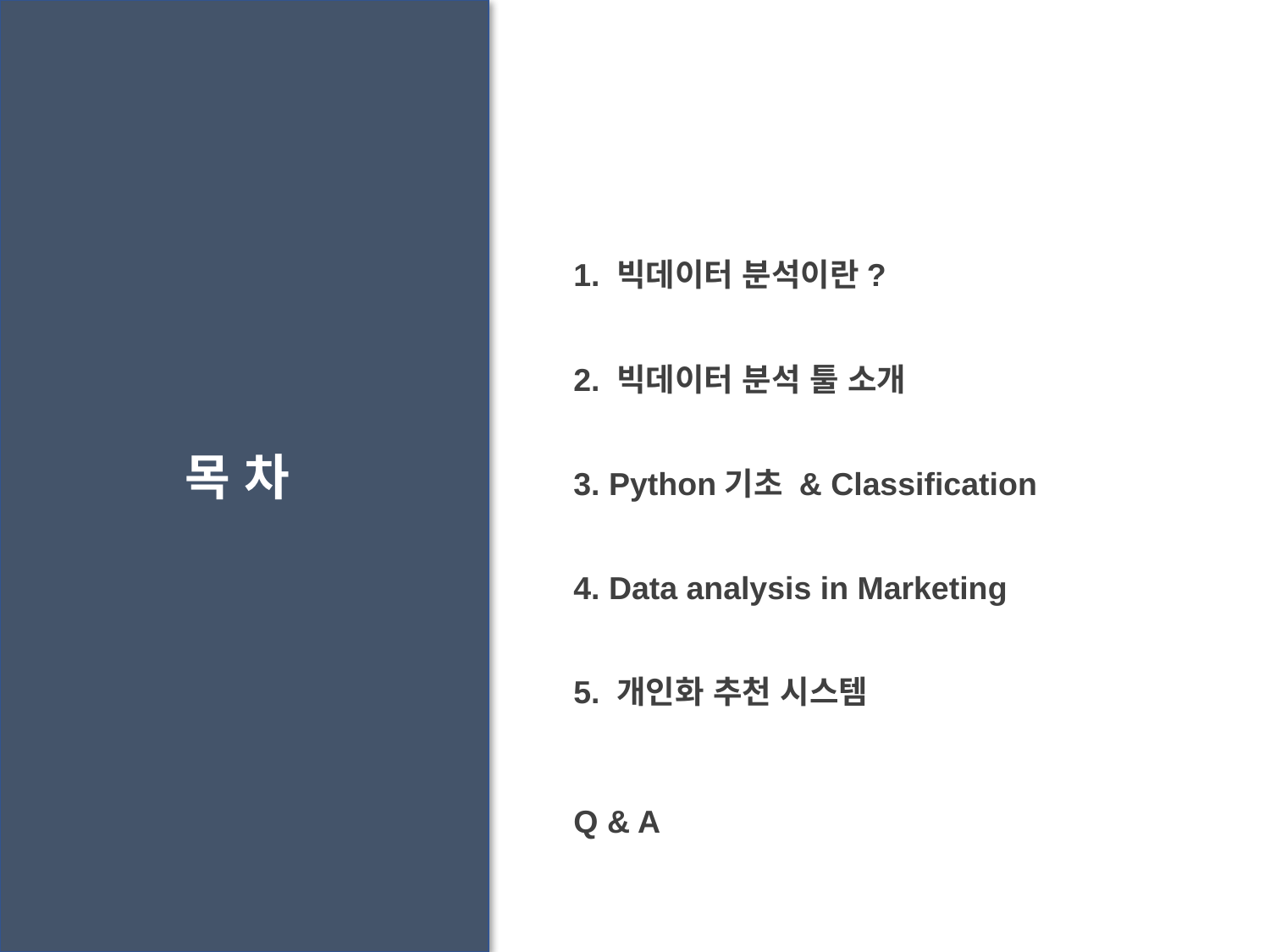

1. 빅데이터 분석이란?
2. 빅데이터 분석 툴 소개
목 차
3. Python기초 & Classification
4. Data analysis in Marketing
5. 개인화 추천 시스템
Q & A